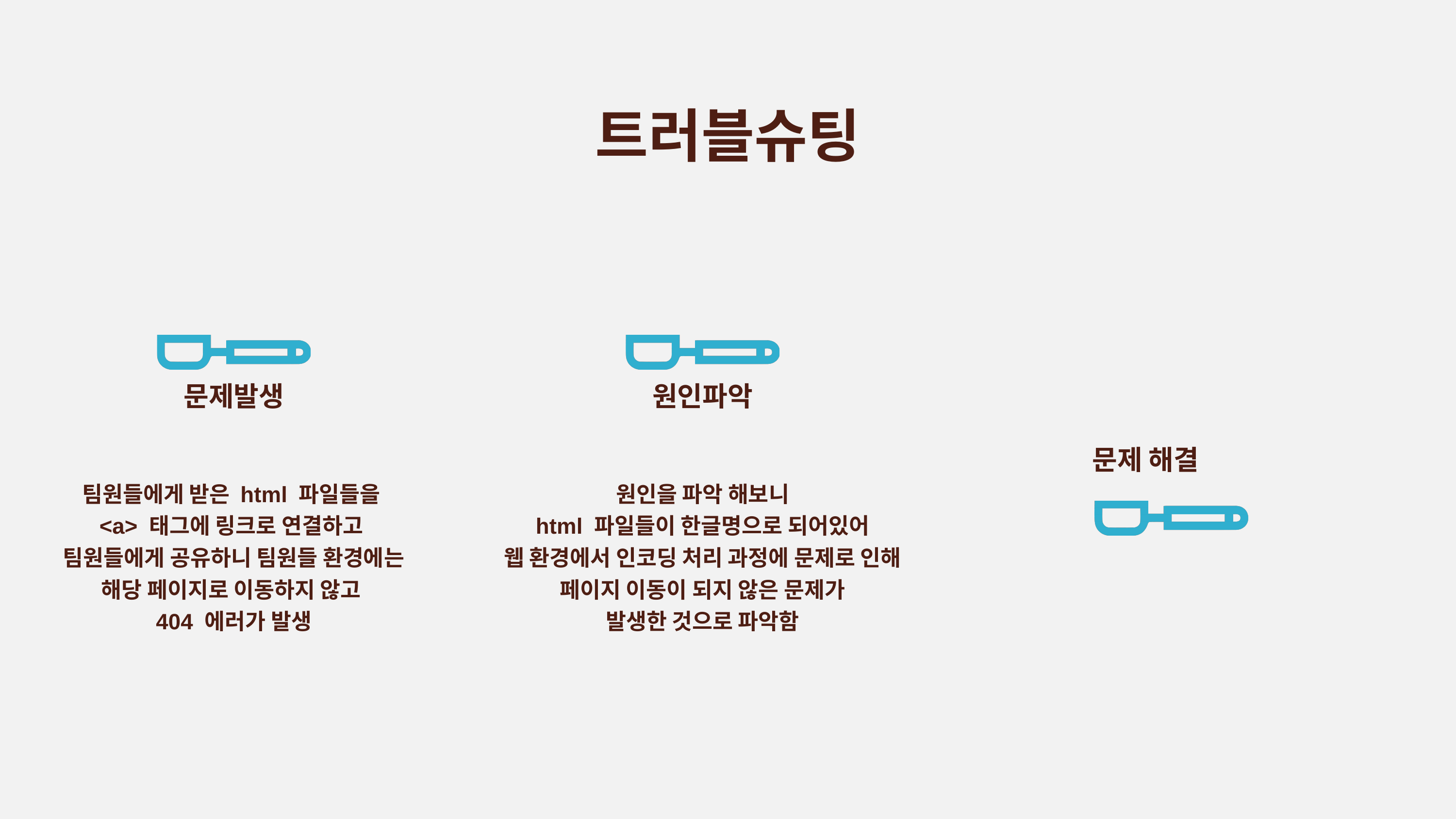

트러블슈팅

문제발생
원인파악
문제 해결
팀원들에게 받은 html 파일들을
<a> 태그에 링크로 연결하고
팀원들에게 공유하니 팀원들 환경에는
해당 페이지로 이동하지 않고
404 에러가 발생
원인을 파악 해보니
html 파일들이 한글명으로 되어있어
웹 환경에서 인코딩 처리 과정에 문제로 인해
페이지 이동이 되지 않은 문제가
발생한 것으로 파악함